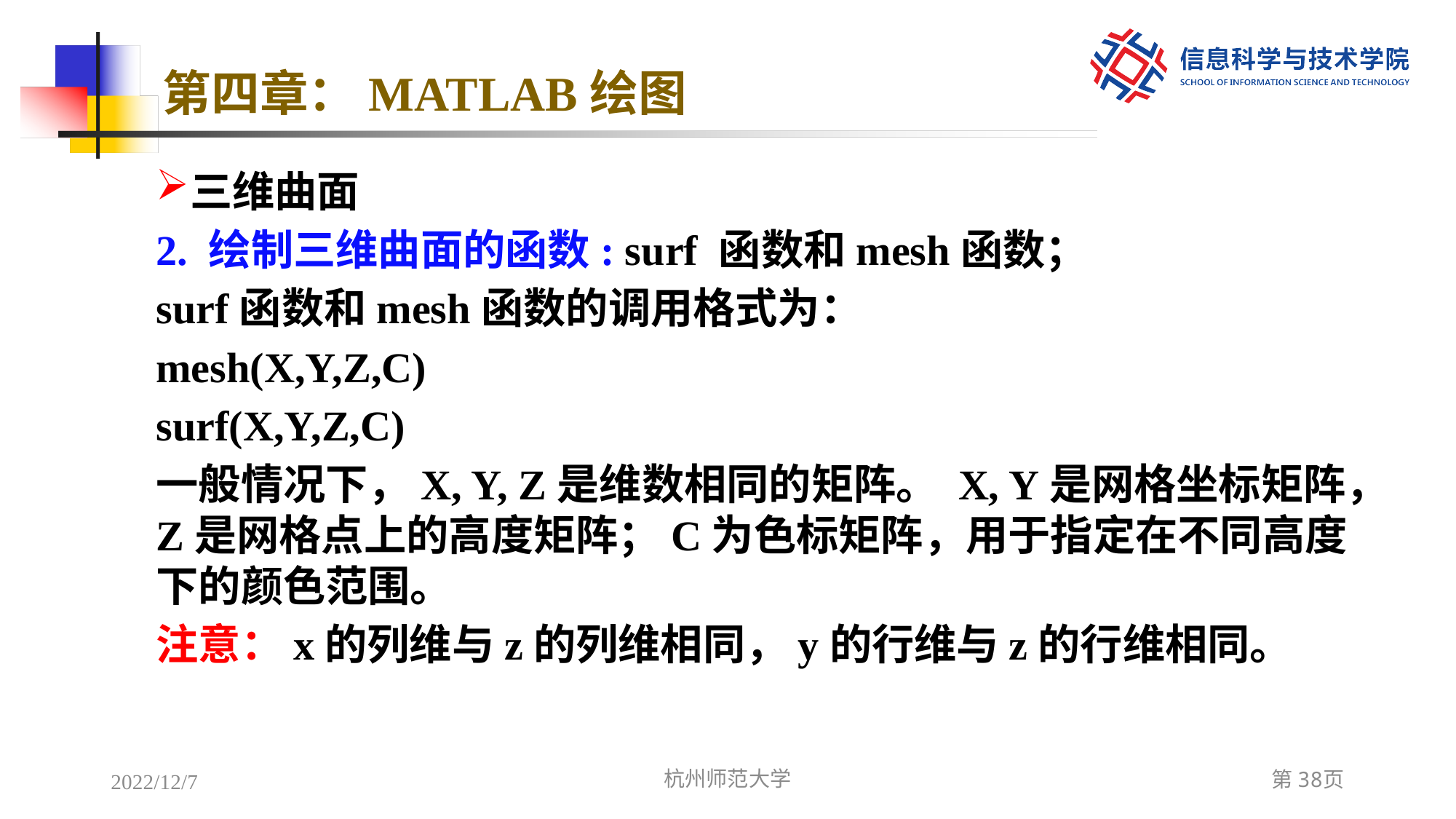

# 第四章：MATLAB绘图
三维曲面
2. 绘制三维曲面的函数: surf 函数和mesh函数；
surf函数和mesh函数的调用格式为：
mesh(X,Y,Z,C)
surf(X,Y,Z,C)
一般情况下，X, Y, Z是维数相同的矩阵。 X, Y是网格坐标矩阵，Z是网格点上的高度矩阵；C为色标矩阵，用于指定在不同高度下的颜色范围。
注意：x的列维与z的列维相同，y的行维与z的行维相同。

2022/12/7
杭州师范大学
第38页